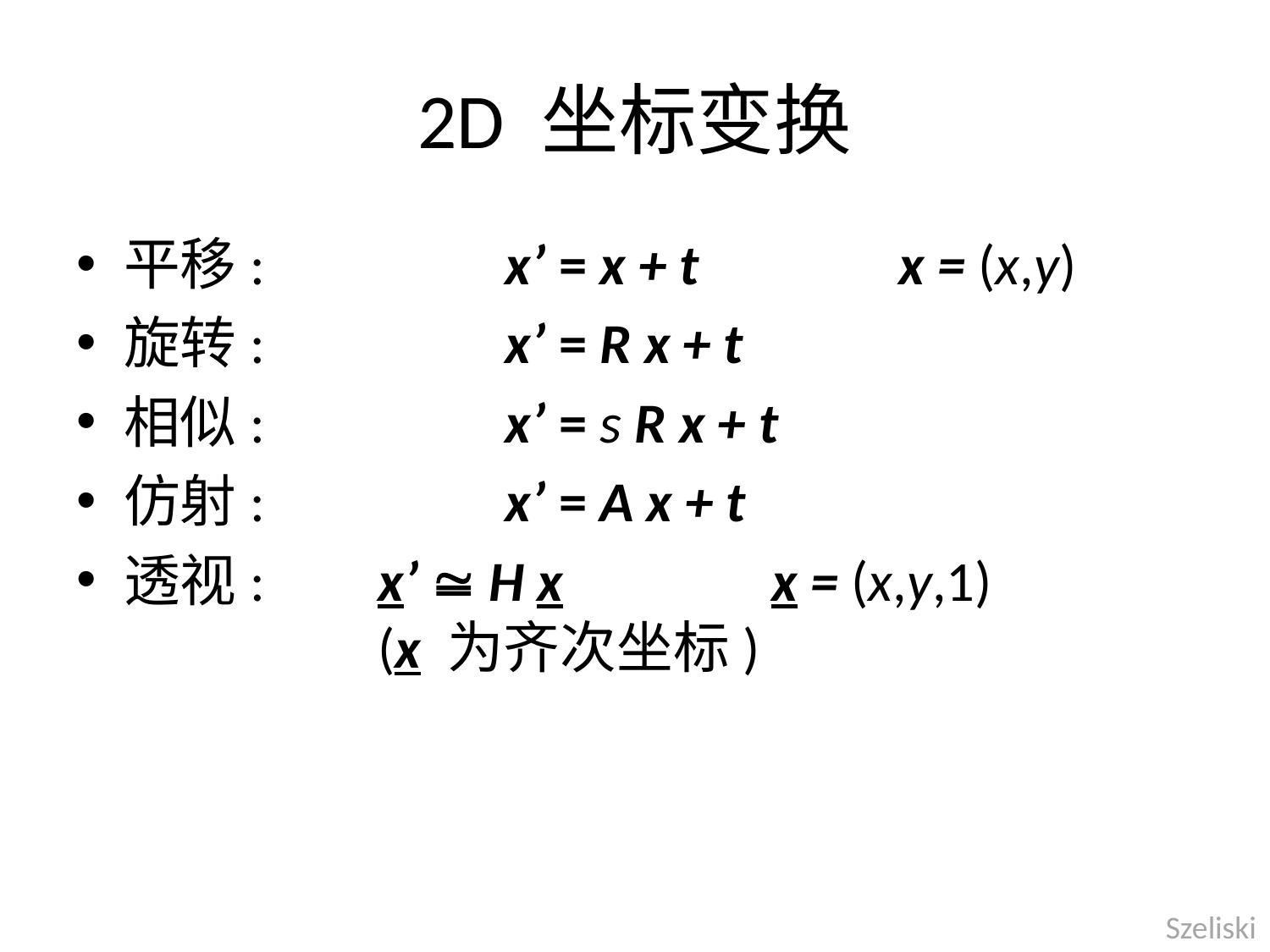

# 2D 坐标变换
平移:		x’ = x + t		 x = (x,y)
旋转:		x’ = R x + t
相似:		x’ = s R x + t
仿射:		x’ = A x + t
透视:	x’ ≅ H x		 x = (x,y,1)
	          (x 为齐次坐标)
Szeliski